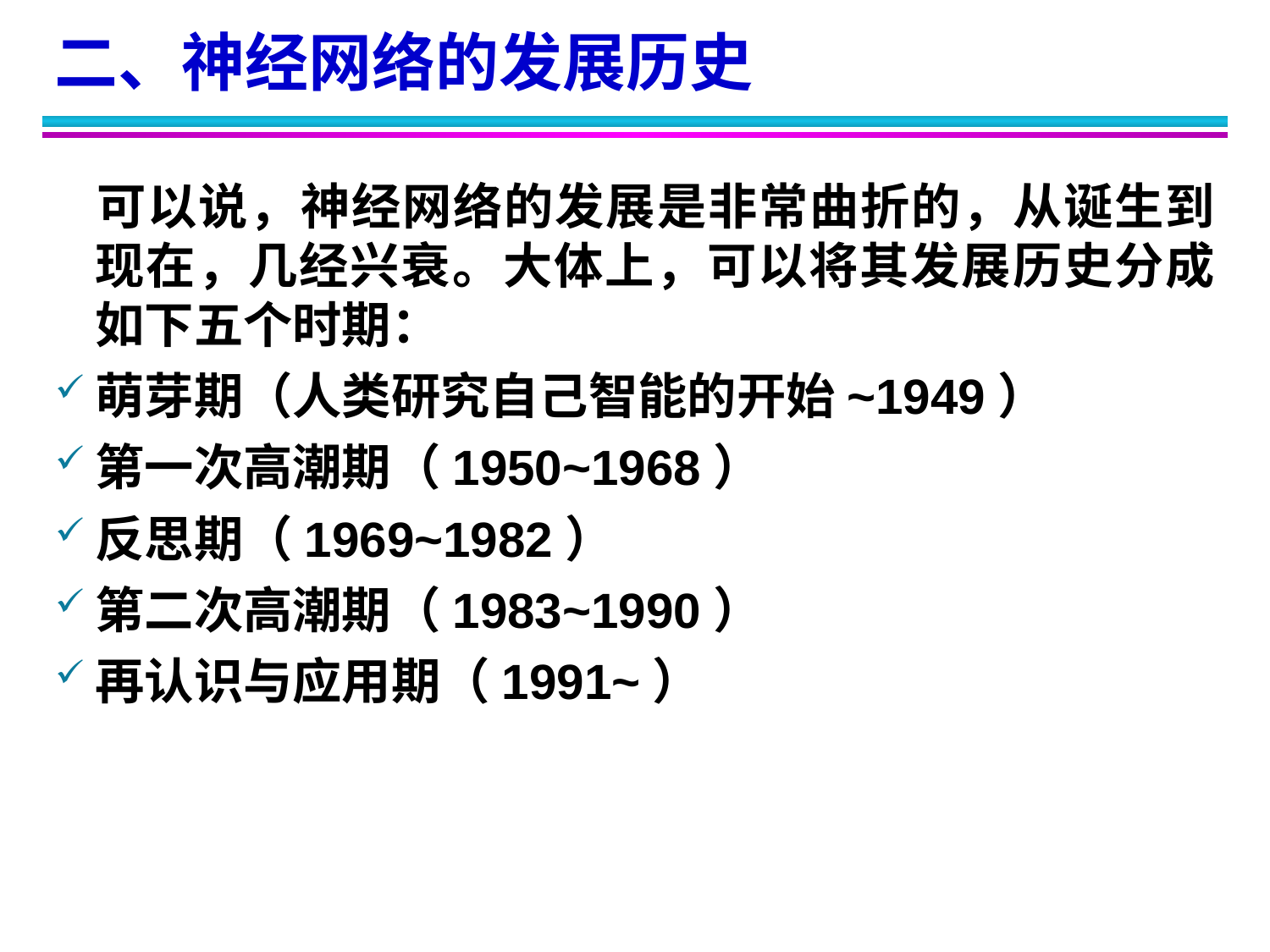

二、神经网络的发展历史
	可以说，神经网络的发展是非常曲折的，从诞生到现在，几经兴衰。大体上，可以将其发展历史分成如下五个时期：
萌芽期（人类研究自己智能的开始~1949）
第一次高潮期（1950~1968）
反思期（1969~1982）
第二次高潮期（1983~1990）
再认识与应用期（1991~）